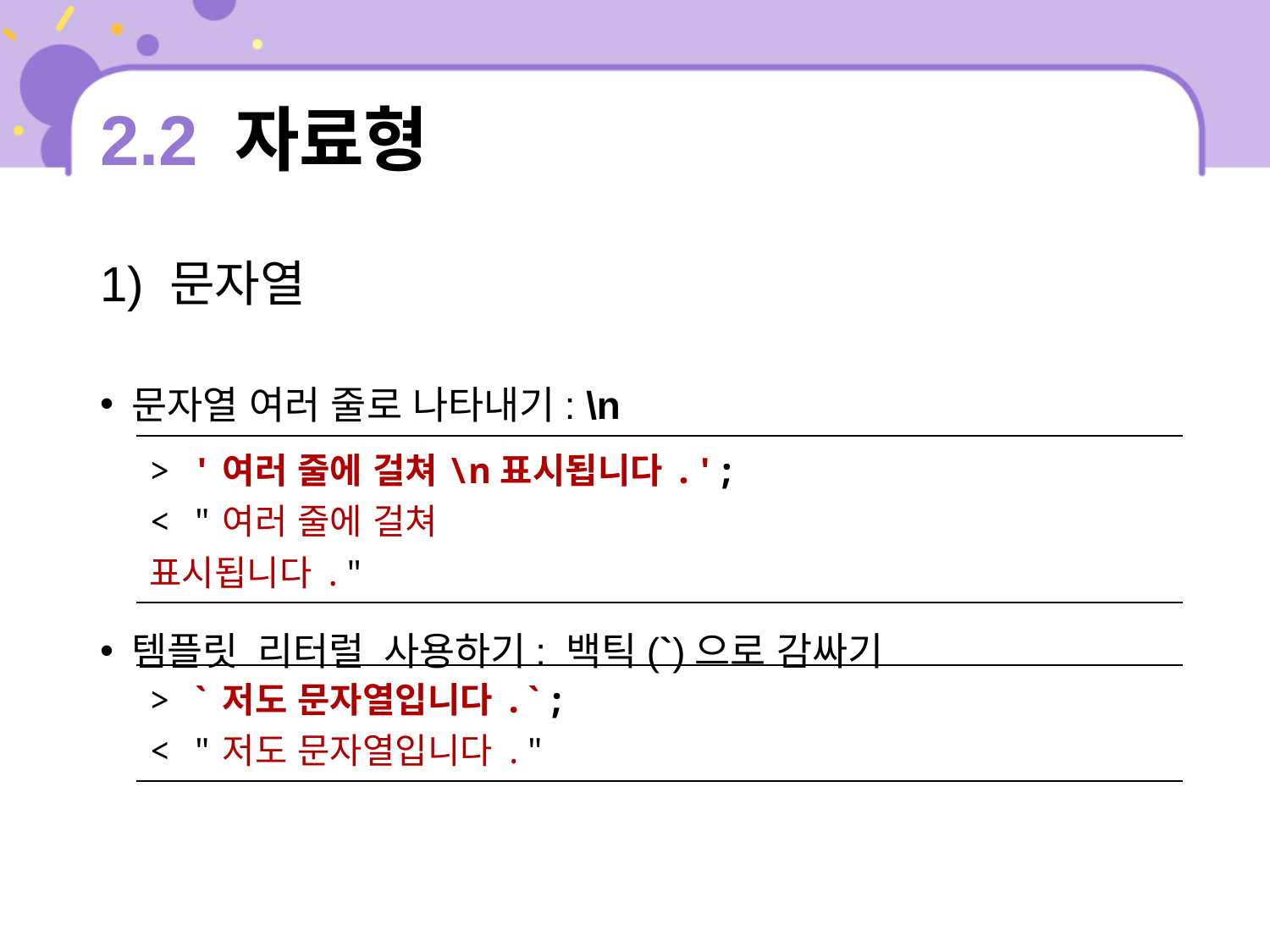

# 2.2 자료형
1) 문자열
문자열 여러 줄로 나타내기: \n

템플릿 리터럴 사용하기: 백틱(`)으로 감싸기

| > '여러 줄에 걸쳐\n표시됩니다.'; < "여러 줄에 걸쳐 표시됩니다." |
| --- |
| > `저도 문자열입니다.`; < "저도 문자열입니다." |
| --- |